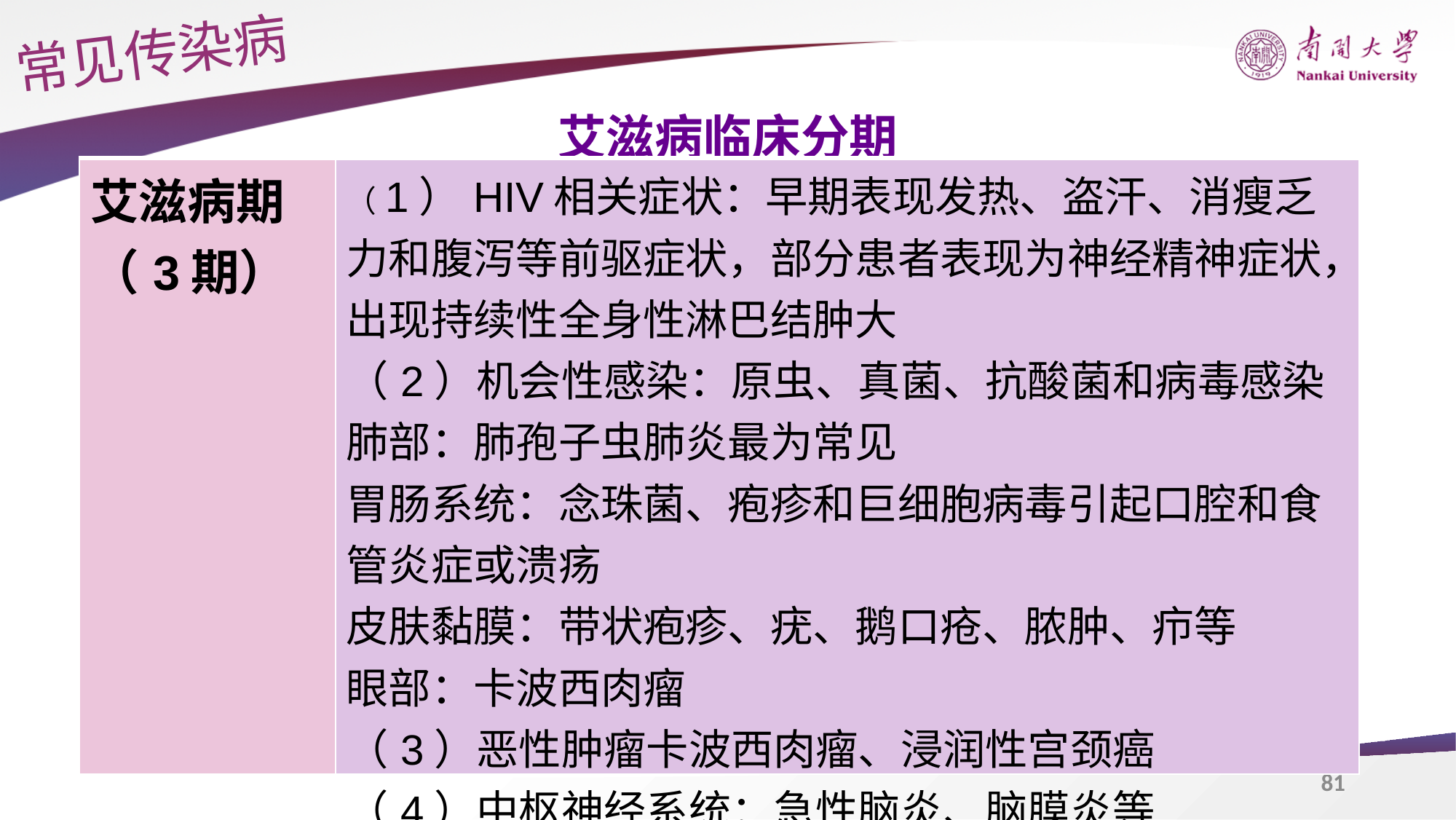

常见传染病
艾滋病临床分期
| 艾滋病期 （3期） | （1）HIV相关症状：早期表现发热、盗汗、消瘦乏力和腹泻等前驱症状，部分患者表现为神经精神症状，出现持续性全身性淋巴结肿大 （2）机会性感染：原虫、真菌、抗酸菌和病毒感染 肺部：肺孢子虫肺炎最为常见 胃肠系统：念珠菌、疱疹和巨细胞病毒引起口腔和食管炎症或溃疡 皮肤黏膜：带状疱疹、疣、鹅口疮、脓肿、疖等 眼部：卡波西肉瘤 （3）恶性肿瘤卡波西肉瘤、浸润性宫颈癌 （4）中枢神经系统：急性脑炎、脑膜炎等 |
| --- | --- |
81